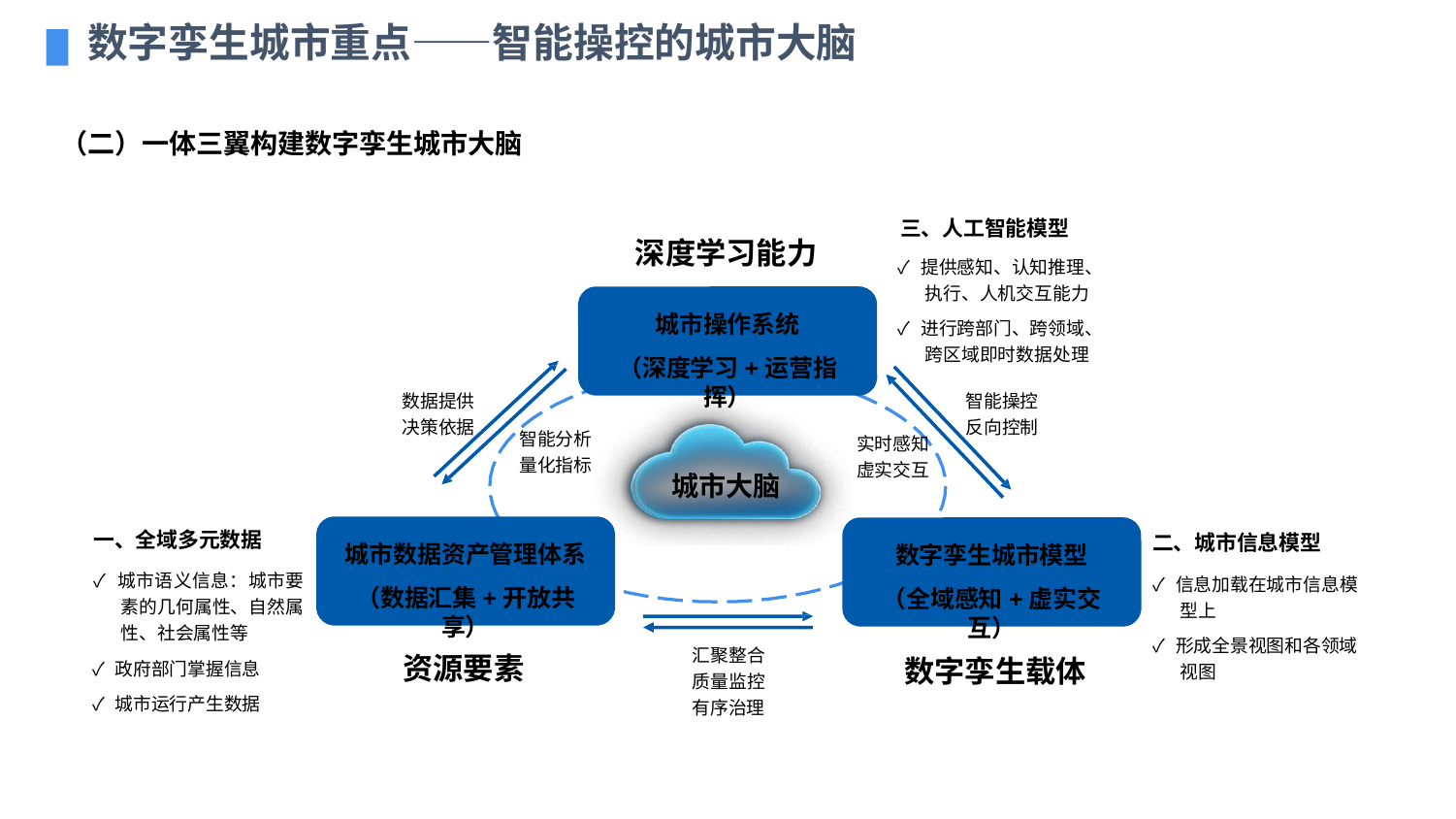

数字孪生城市重点——智能操控的城市大脑

（二）一体三翼构建数字孪生城市大脑

三、人工智能模型
深度学习能力
✓  提供感知、认知推理、 执行、人机交互能力
✓  进行跨部门、跨领域、 跨区域即时数据处理

城市操作系统
（深度学习+运营指挥）

数据提供 决策依据

智能操控
反向控制
智能分析
量化指标
实时感知 虚实交互
城市大脑

一、全域多元数据
二、城市信息模型
城市数据资产管理体系
（数据汇集+开放共享）
数字孪生城市模型
（全域感知+虚实交互）
✓  城市语义信息：城市要 素的几何属性、自然属 性、社会属性等
✓  政府部门掌握信息
✓  城市运行产生数据
✓  信息加载在城市信息模 型上
✓  形成全景视图和各领域 视图

汇聚整合 质量监控 有序治理
资源要素
数字孪生载体